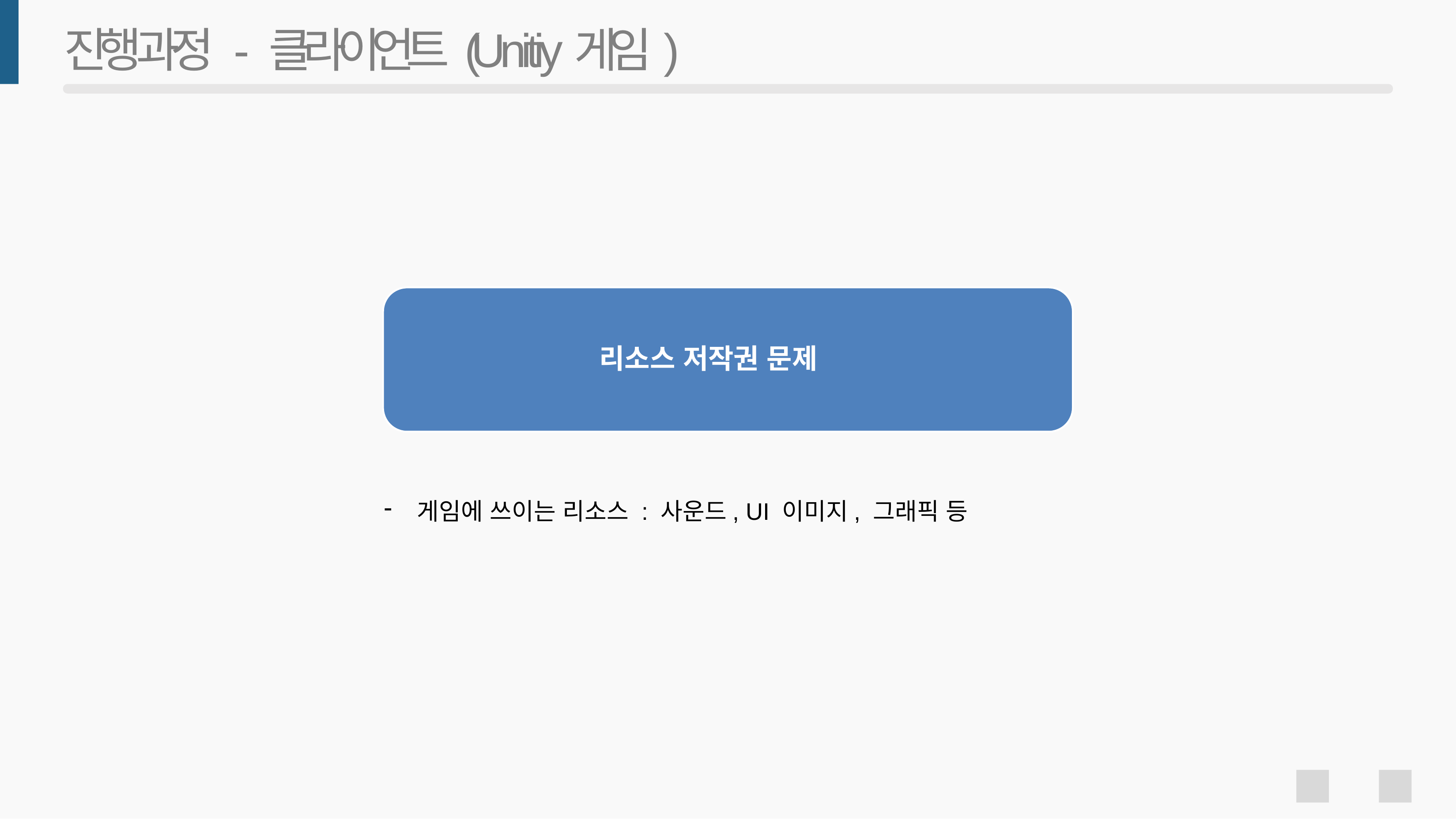

# 진행 과정  -  클라이언트 (U n i t i y게임)

리소스 저작권 문제
게임에 쓰이는 리소스 : 사운드, UI 이미지, 그래픽 등